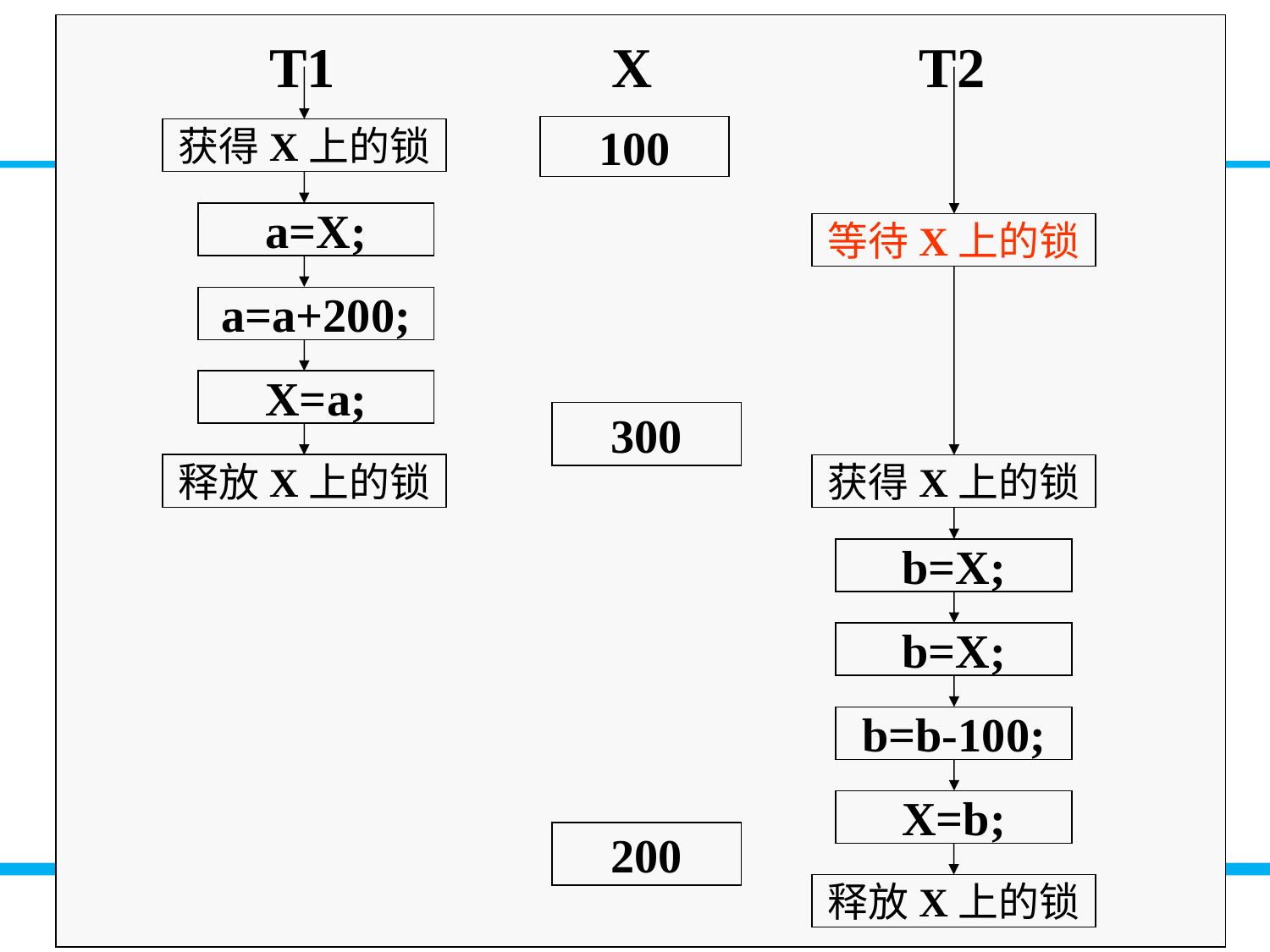

T1
X
T2
100
# Synchronization

获得X上的锁

等待X上的锁

a=X;

a=a+200;

X=a;

通过同步(synchronizing)对临界区域的访问可以解决数据污染问题
同步锁协议：线程在操作某个对象前，必须获得该对象上的锁(lock)，完成操作后释放对象上的锁，没有得到锁的线程必须等待锁的释放，如果线程在操作对象的过程中发生了异常，则自动释放对象上的锁

获得X上的锁
300
释放X上的锁

b=X;

b=X;

b=b-100;

X=b;
200

释放X上的锁